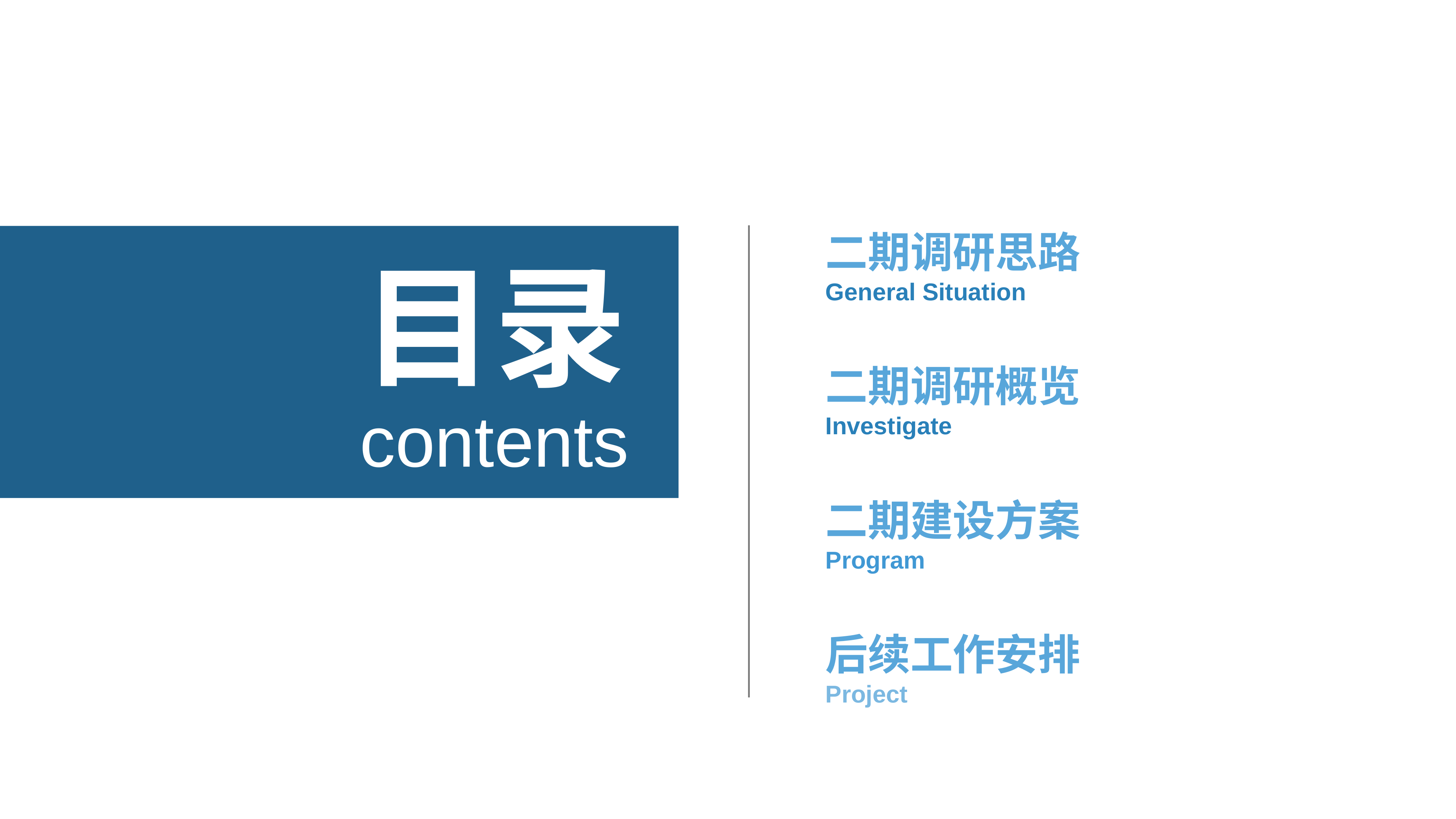

二期调研思路
General Situation

目录
二期调研概览
Investigate
contents
二期建设方案
Program
后续工作安排
Project
2